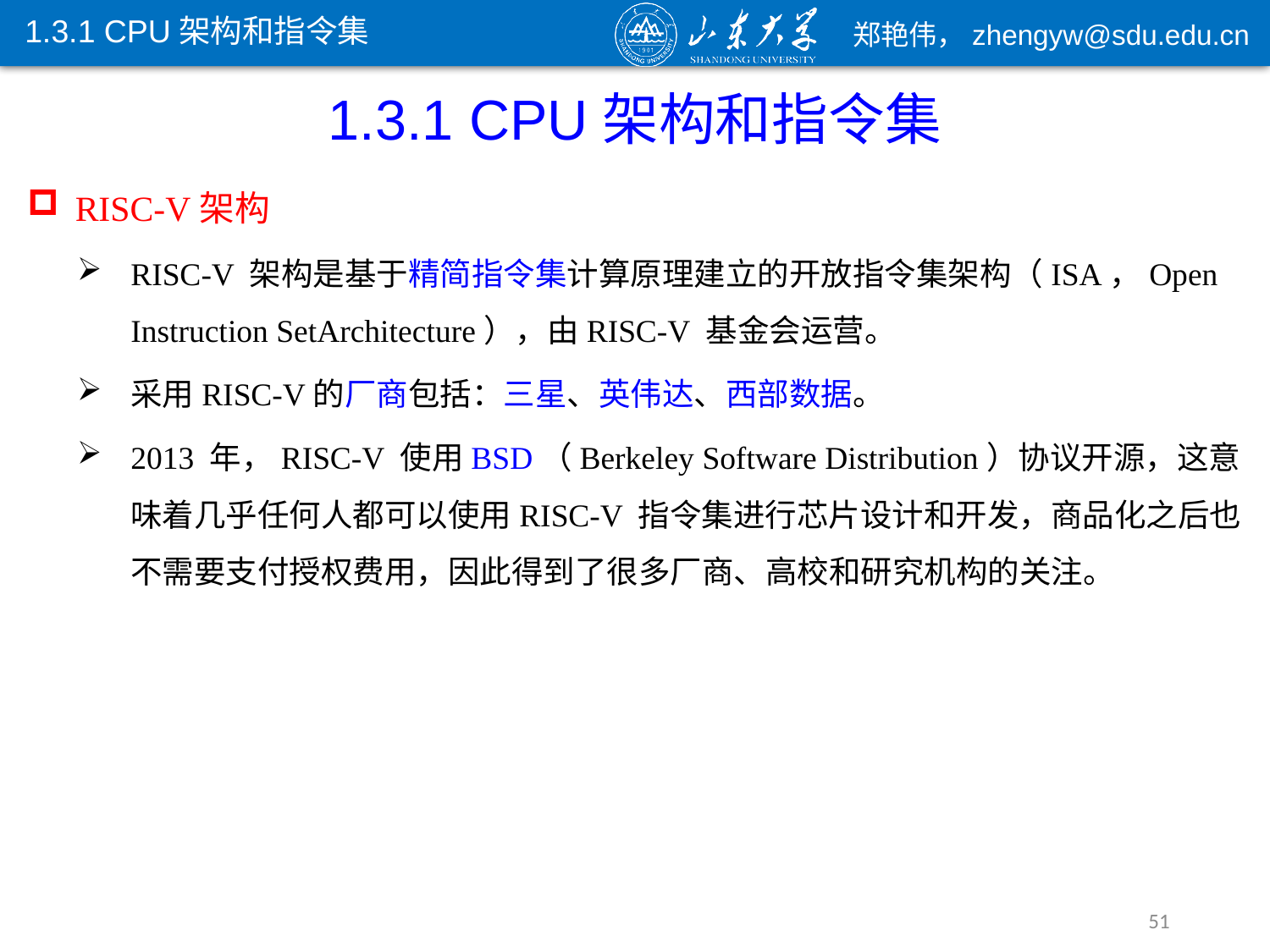

1.3.1 CPU架构和指令集
1.3.1 CPU架构和指令集
RISC-V架构
RISC-V 架构是基于精简指令集计算原理建立的开放指令集架构（ISA，Open Instruction SetArchitecture），由RISC-V 基金会运营。
采用RISC-V的厂商包括：三星、英伟达、西部数据。
2013 年，RISC-V 使用BSD（Berkeley Software Distribution）协议开源，这意味着几乎任何人都可以使用RISC-V 指令集进行芯片设计和开发，商品化之后也不需要支付授权费用，因此得到了很多厂商、高校和研究机构的关注。
51